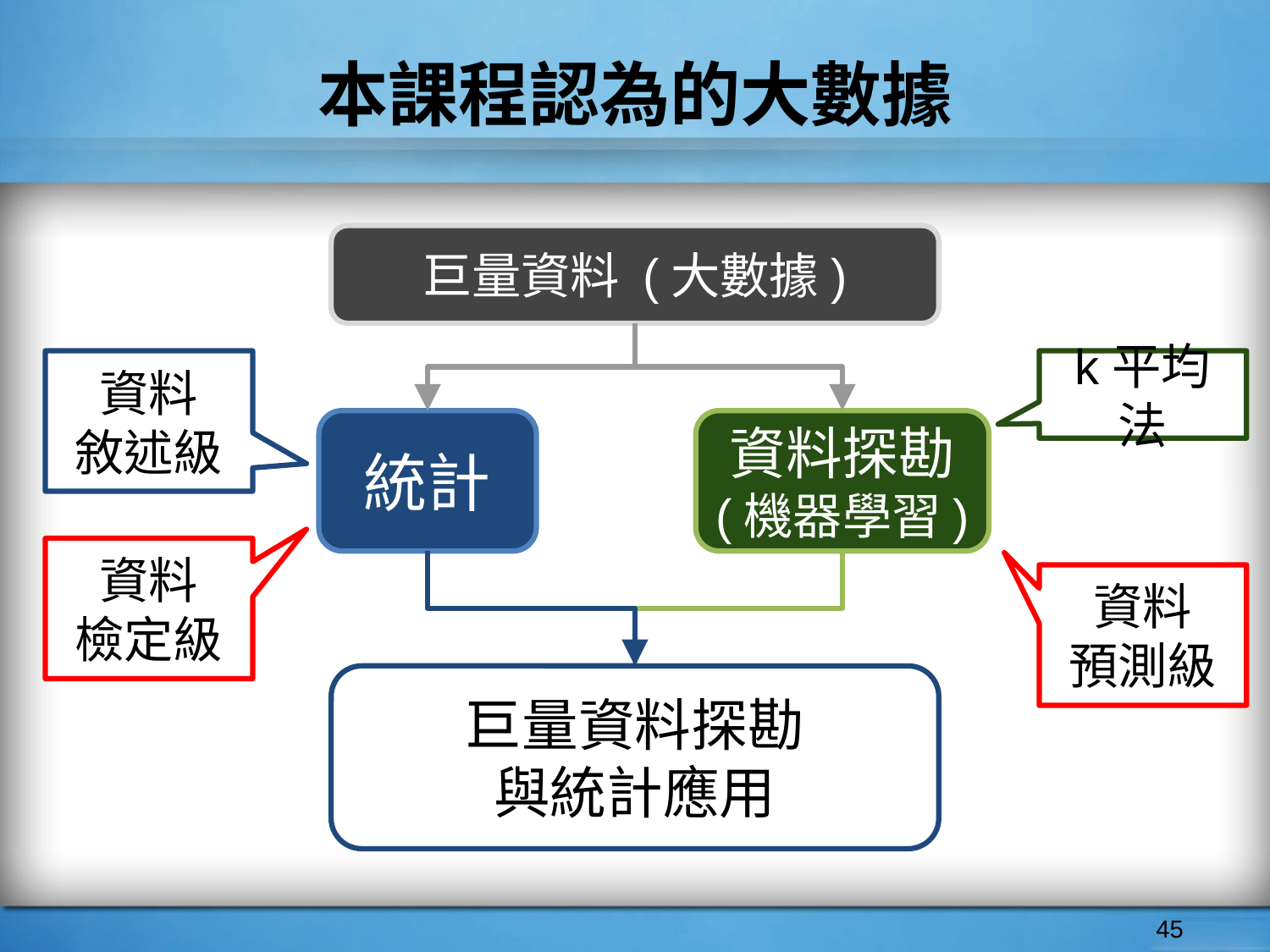

# 本課程認為的大數據
巨量資料 (大數據)
資料
敘述級
k平均法
統計
資料探勘
(機器學習)
資料
檢定級
資料
預測級
巨量資料探勘
與統計應用
45